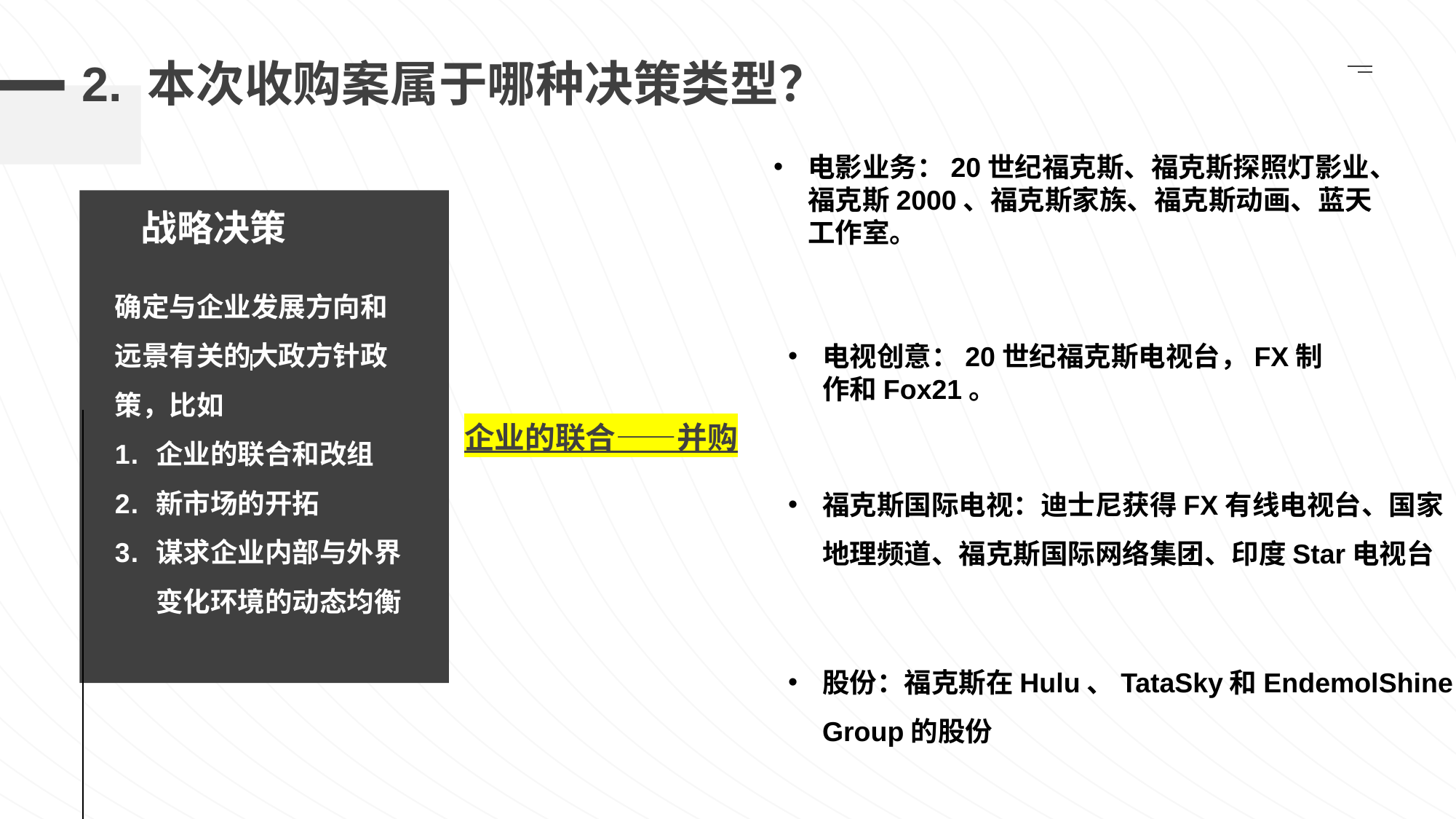

# 2. 本次收购案属于哪种决策类型？
电影业务：20世纪福克斯、福克斯探照灯影业、福克斯2000、福克斯家族、福克斯动画、蓝天工作室。

战略决策
确定与企业发展方向和远景有关的大政方针政策，比如
企业的联合和改组
新市场的开拓
谋求企业内部与外界变化环境的动态均衡
电视创意：20世纪福克斯电视台，FX制作和Fox21。
企业的联合——并购
福克斯国际电视：迪士尼获得FX有线电视台、国家地理频道、福克斯国际网络集团、印度Star电视台
股份：福克斯在Hulu、TataSky和EndemolShine Group的股份